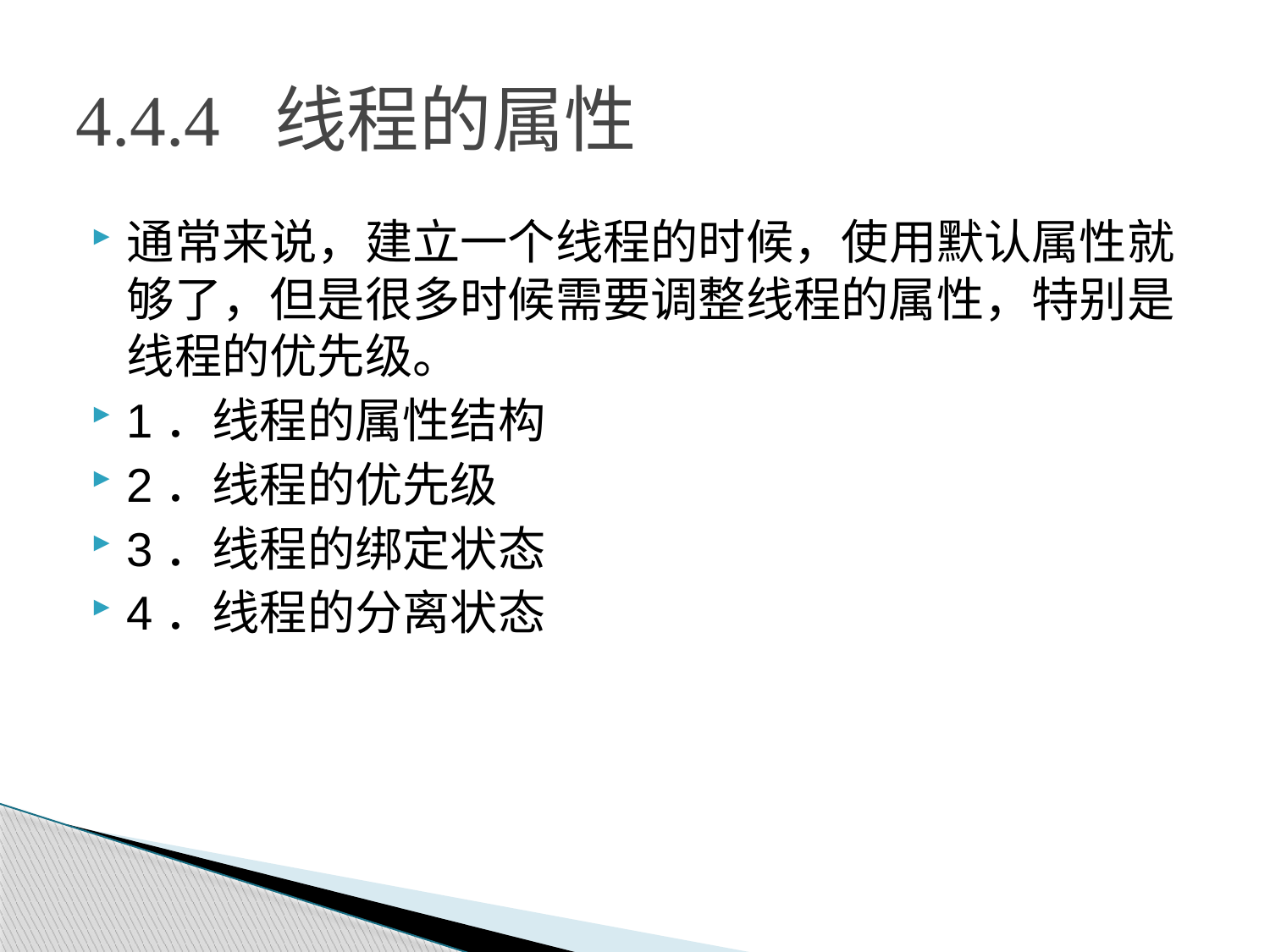

# 4.4.4  线程的属性
通常来说，建立一个线程的时候，使用默认属性就够了，但是很多时候需要调整线程的属性，特别是线程的优先级。
1．线程的属性结构
2．线程的优先级
3．线程的绑定状态
4．线程的分离状态